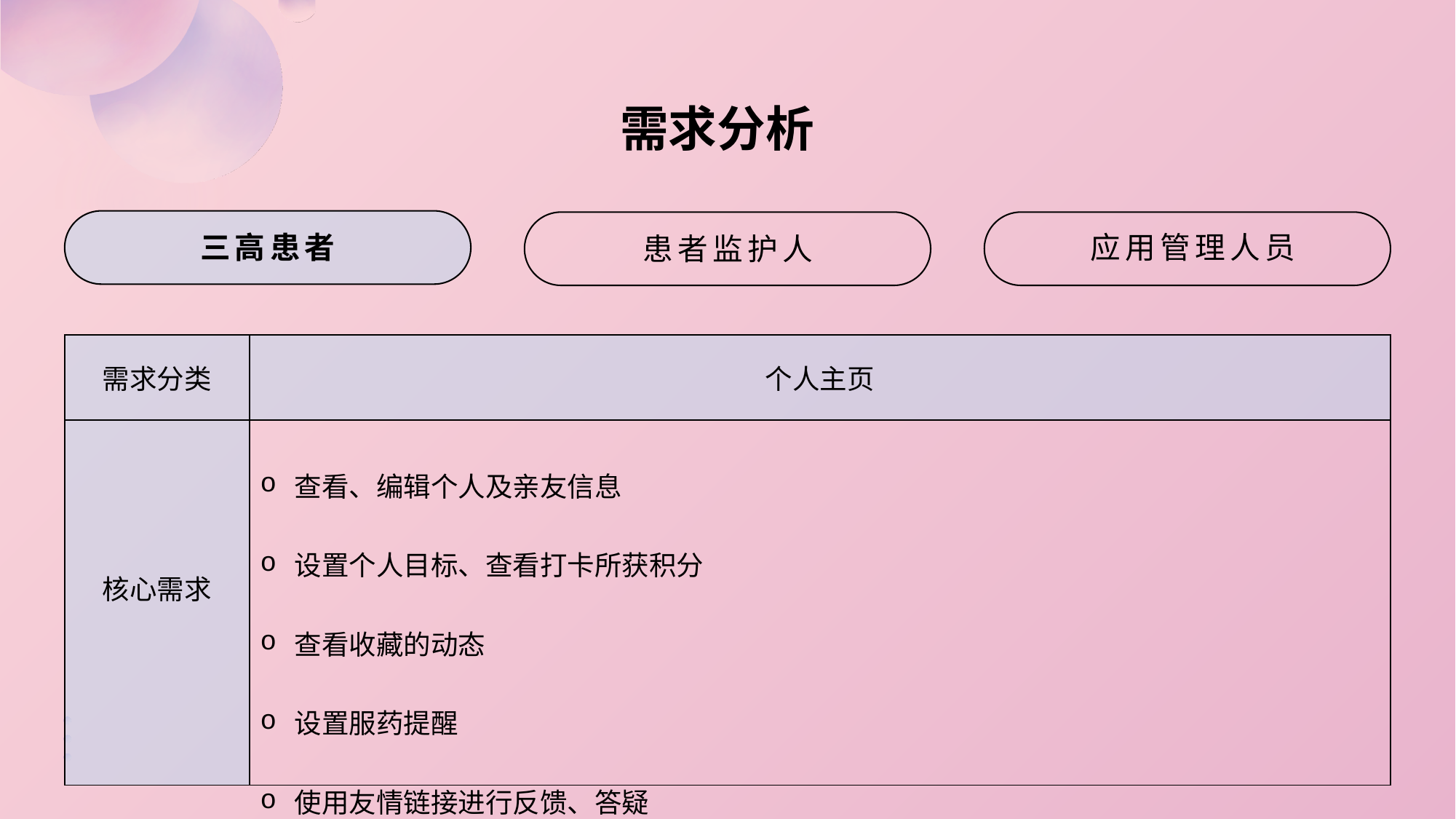

需求分析

三高患者
应用管理人员
患者监护人
| 需求分类 | 个人主页 |
| --- | --- |
| 核心需求 | 查看、编辑个人及亲友信息 设置个人目标、查看打卡所获积分 查看收藏的动态 设置服药提醒 使用友情链接进行反馈、答疑 |